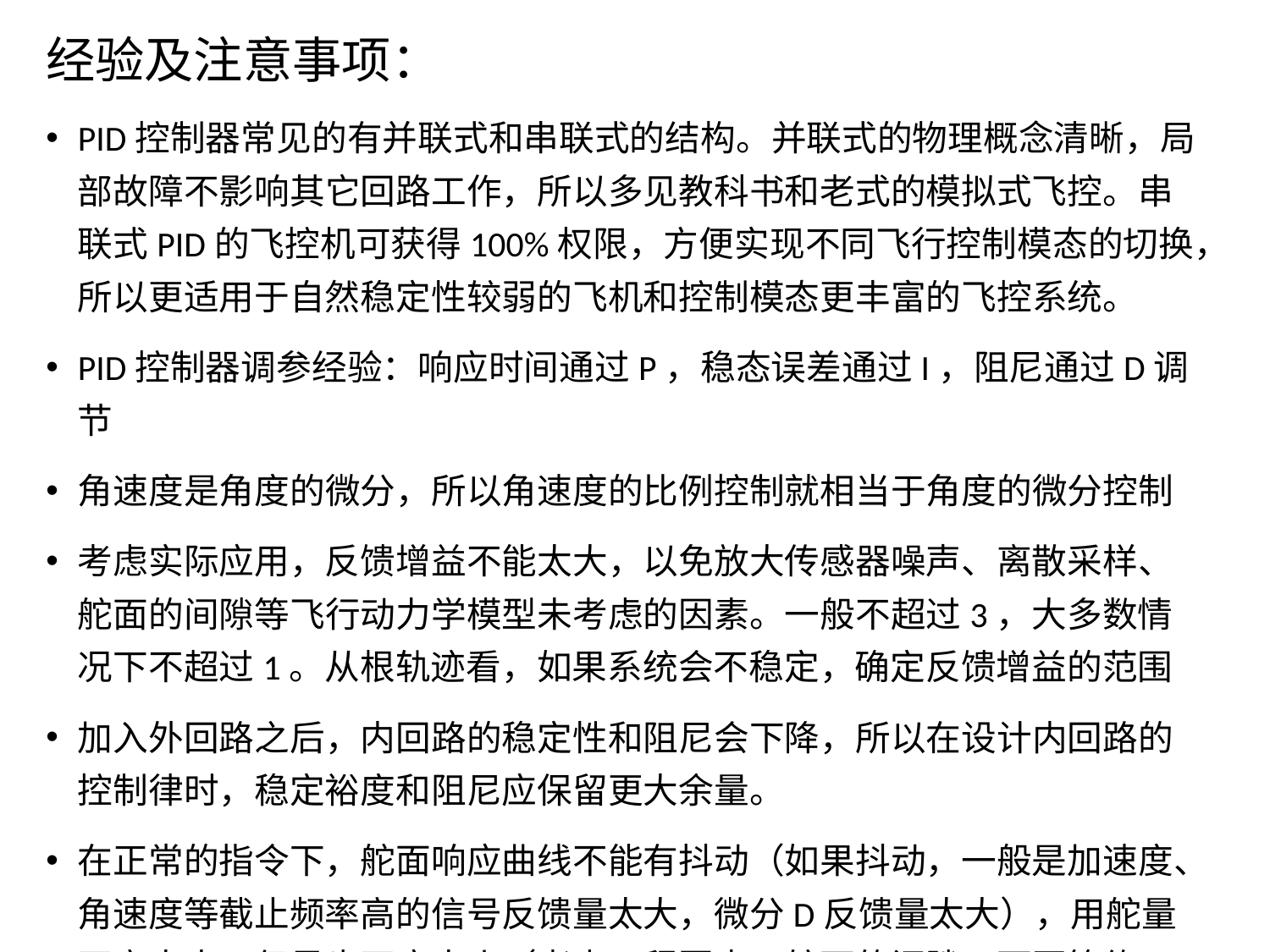

经验及注意事项：
PID控制器常见的有并联式和串联式的结构。并联式的物理概念清晰，局部故障不影响其它回路工作，所以多见教科书和老式的模拟式飞控。串联式PID的飞控机可获得100%权限，方便实现不同飞行控制模态的切换，所以更适用于自然稳定性较弱的飞机和控制模态更丰富的飞控系统。
PID控制器调参经验：响应时间通过P，稳态误差通过I，阻尼通过D调节
角速度是角度的微分，所以角速度的比例控制就相当于角度的微分控制
考虑实际应用，反馈增益不能太大，以免放大传感器噪声、离散采样、舵面的间隙等飞行动力学模型未考虑的因素。一般不超过3，大多数情况下不超过1。从根轨迹看，如果系统会不稳定，确定反馈增益的范围
加入外回路之后，内回路的稳定性和阻尼会下降，所以在设计内回路的控制律时，稳定裕度和阻尼应保留更大余量。
在正常的指令下，舵面响应曲线不能有抖动（如果抖动，一般是加速度、角速度等截止频率高的信号反馈量太大，微分D反馈量太大），用舵量不宜太大，但是也不应太小（考虑工程因素，舵面的间隙、死区等约0.5度）